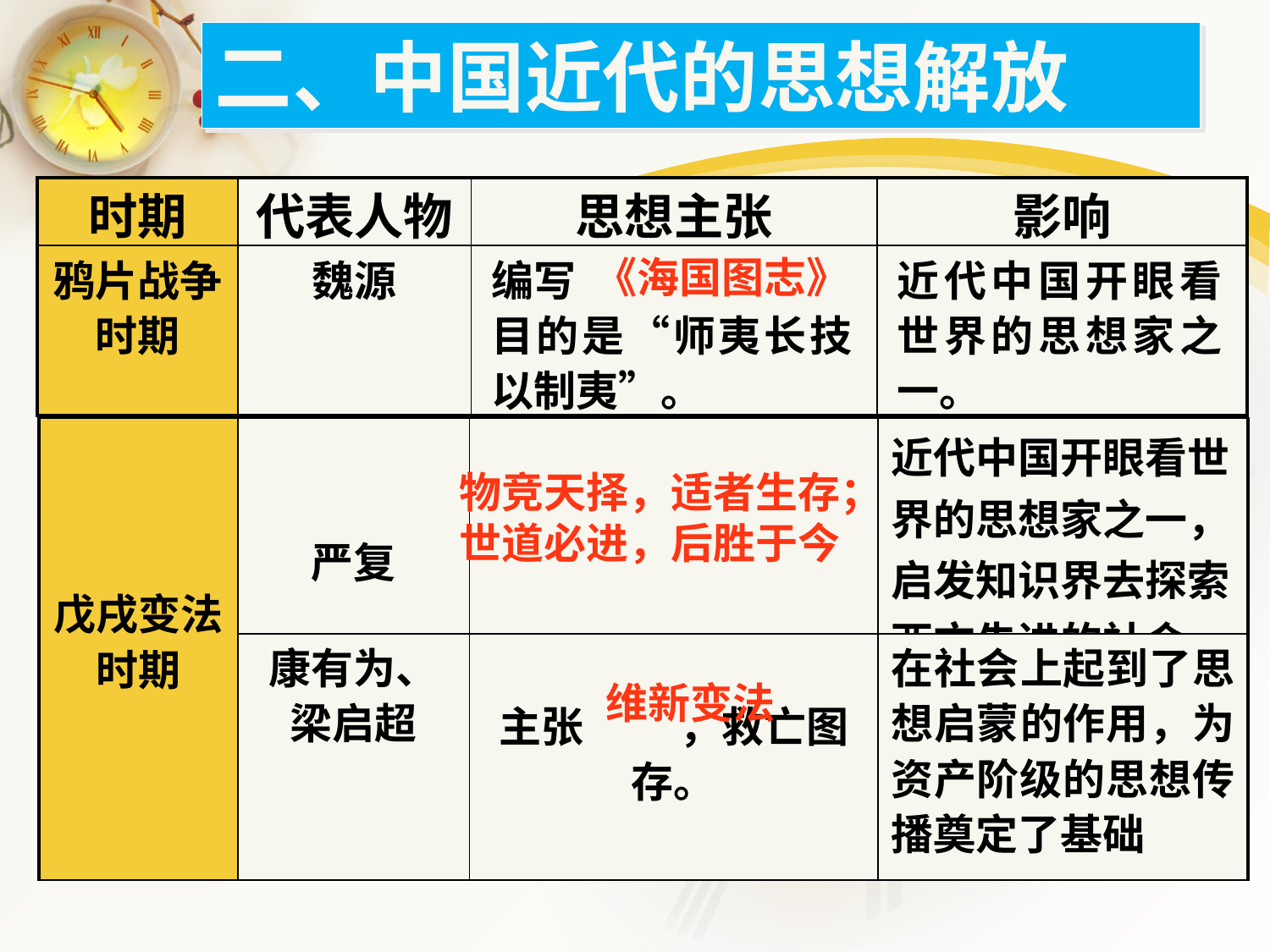

二、中国近代的思想解放
| 时期 | 代表人物 | 思想主张 | 影响 |
| --- | --- | --- | --- |
| 鸦片战争时期 | 魏源 | 编写 目的是“师夷长技以制夷”。 | 近代中国开眼看世界的思想家之一。 |
《海国图志》
| 戊戌变法时期 | 严复 |  | 近代中国开眼看世界的思想家之一，启发知识界去探索西方先进的社会。 |
| --- | --- | --- | --- |
|  | 康有为、梁启超 | 主张 ，救亡图存。 | 在社会上起到了思想启蒙的作用，为资产阶级的思想传播奠定了基础 |
物竞天择，适者生存；
世道必进，后胜于今
维新变法